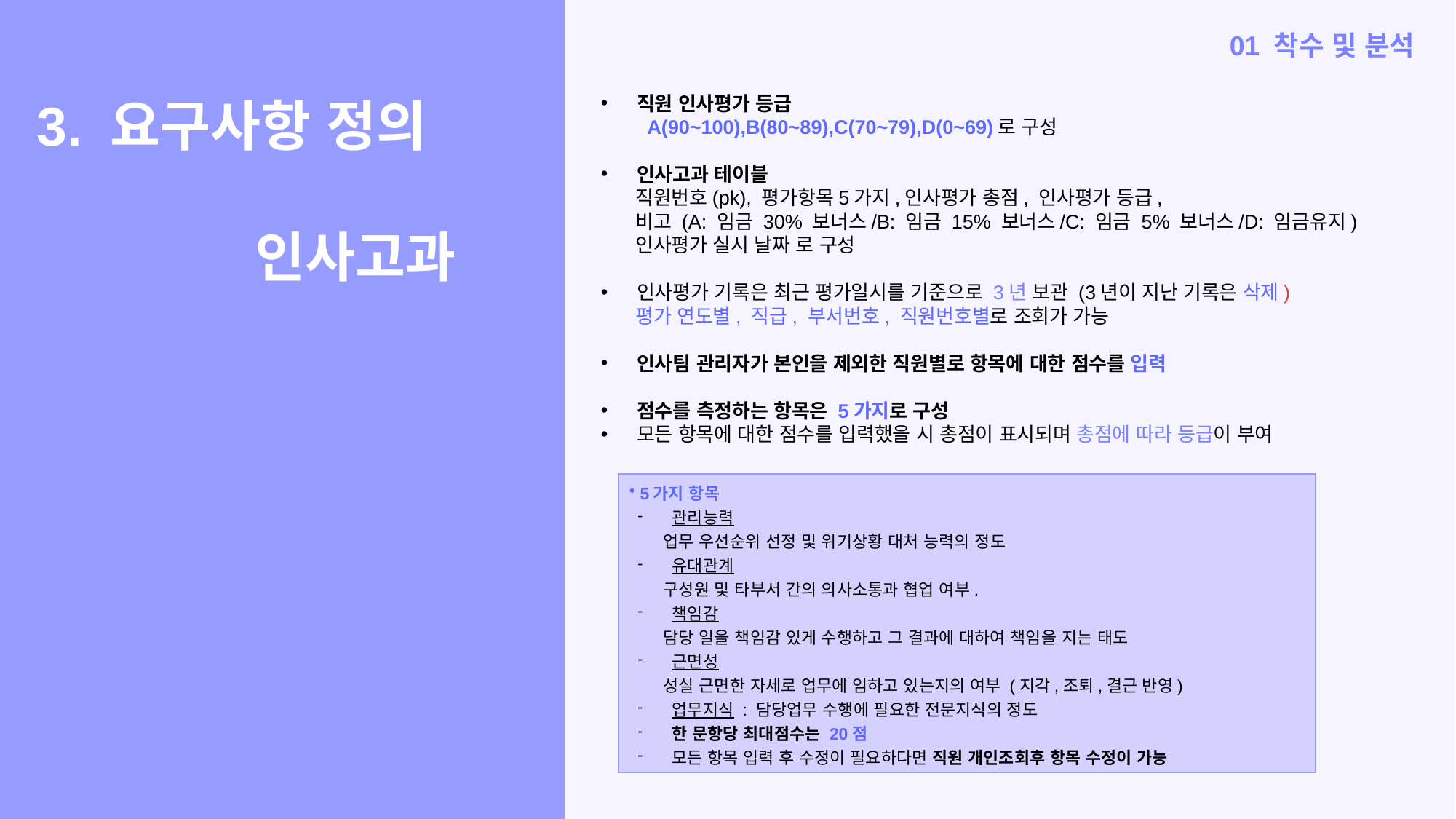

01 착수 및 분석
 직원 인사평가 등급
A(90~100),B(80~89),C(70~79),D(0~69)로 구성

 인사고과 테이블
       직원번호(pk), 평가항목5가지,인사평가 총점, 인사평가 등급,
       비고 (A: 임금 30% 보너스/B: 임금 15% 보너스/C: 임금 5% 보너스/D: 임금유지)
       인사평가 실시 날짜 로 구성

 인사평가 기록은 최근 평가일시를 기준으로 3년 보관 (3년이 지난 기록은 삭제)
       평가 연도별, 직급, 부서번호, 직원번호별로 조회가 가능

 인사팀 관리자가 본인을 제외한 직원별로 항목에 대한 점수를 입력

 점수를 측정하는 항목은 5가지로 구성
 모든 항목에 대한 점수를 입력했을 시 총점이 표시되며 총점에 따라 등급이 부여
3. 요구사항 정의

		인사고과
 5가지 항목
 관리능력
업무 우선순위 선정 및 위기상황 대처 능력의 정도
 유대관계
구성원 및 타부서 간의 의사소통과 협업 여부.
 책임감
담당 일을 책임감 있게 수행하고 그 결과에 대하여 책임을 지는 태도
 근면성
성실 근면한 자세로 업무에 임하고 있는지의 여부 (지각,조퇴,결근 반영)
 업무지식 : 담당업무 수행에 필요한 전문지식의 정도
 한 문항당 최대점수는 20점
 모든 항목 입력 후 수정이 필요하다면 직원 개인조회후 항목 수정이 가능